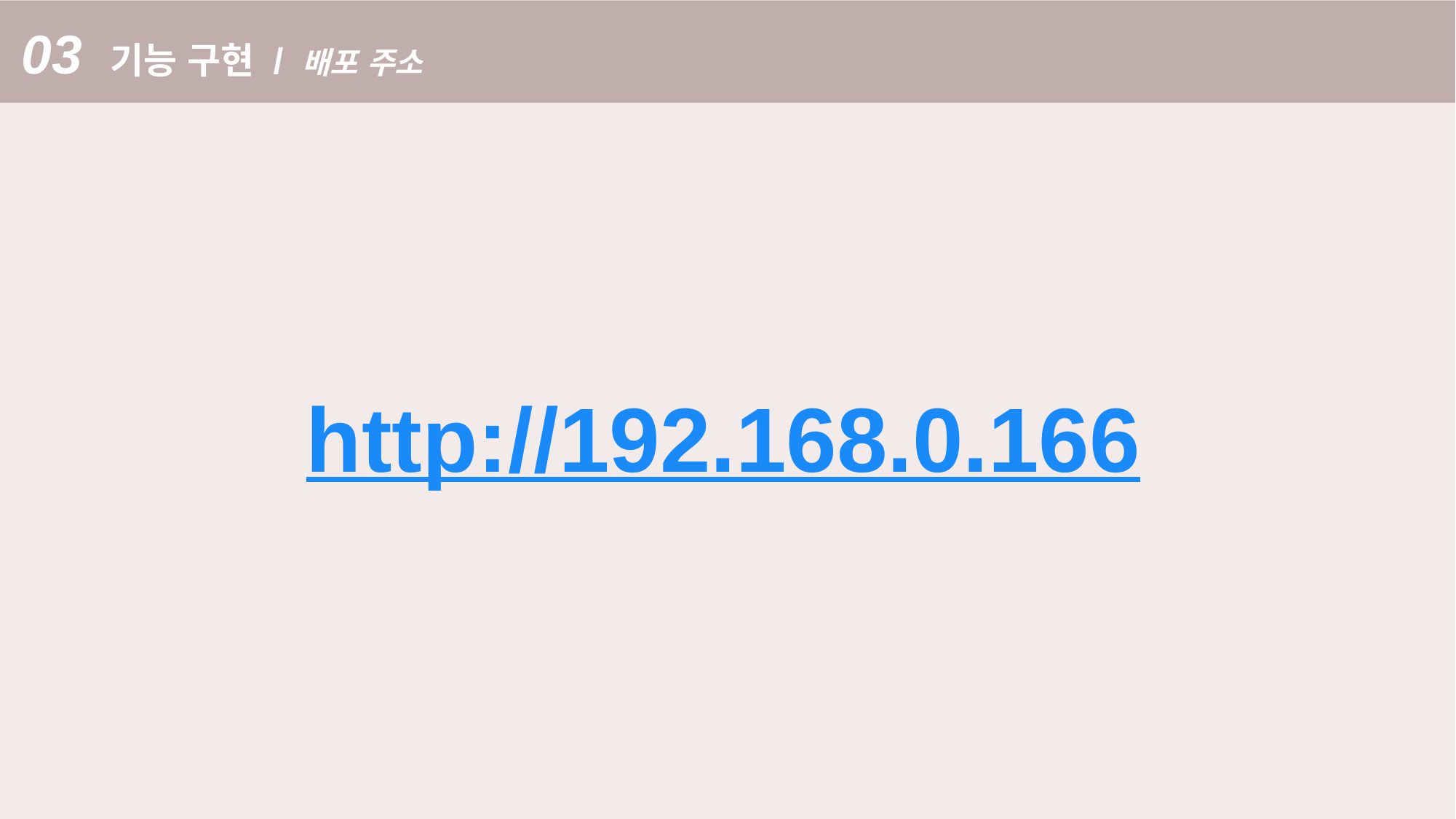

03 기능 구현 / 배포 주소
http://192.168.0.166